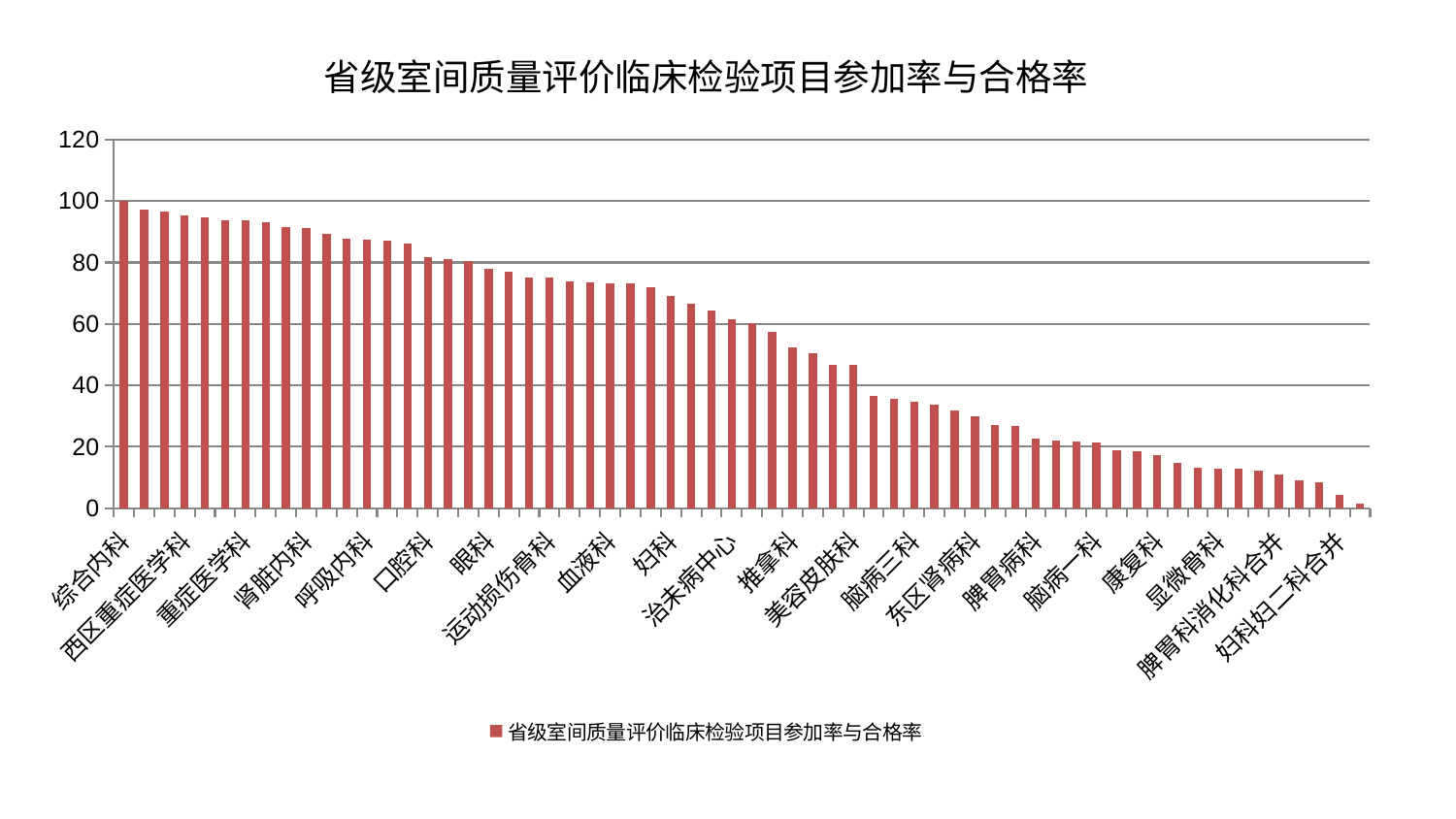

### Chart: 省级室间质量评价临床检验项目参加率与合格率

| Category | 省级室间质量评价临床检验项目参加率与合格率 |
|---|---|
| 综合内科 | 100.0 |
| 心病二科 | 97.34063465197514 |
| 耳鼻喉科 | 96.64640568340499 |
| 西区重症医学科 | 95.42966753285674 |
| 关节骨科 | 94.74502793247048 |
| 周围血管科 | 93.82319561067797 |
| 重症医学科 | 93.77288899835108 |
| 创伤骨科 | 92.98305135529128 |
| 儿科 | 91.68944886908949 |
| 肾脏内科 | 91.32756629665131 |
| 普通外科 | 89.1807331866414 |
| 脑病二科 | 87.89303831925 |
| 呼吸内科 | 87.34259286837145 |
| 脊柱骨科 | 87.01269107202899 |
| 风湿病科 | 86.18246600911901 |
| 口腔科 | 81.61905639178886 |
| 中医经典科 | 80.98230275378387 |
| 身心医学科 | 80.42875410479687 |
| 眼科 | 77.98668499517758 |
| 心血管内科 | 76.99104109580543 |
| 神经外科 | 75.19554216359946 |
| 运动损伤骨科 | 75.02585516102542 |
| 神经内科 | 73.98313330931927 |
| 皮肤科 | 73.58009288550346 |
| 血液科 | 73.25048137477033 |
| 心病三科 | 73.15398091779659 |
| 心病一科 | 71.8145392901534 |
| 妇科 | 69.16416197220279 |
| 内分泌科 | 66.74896405618442 |
| 心病四科 | 64.42830606514372 |
| 治未病中心 | 61.47779834362231 |
| 小儿推拿科 | 60.306895729220585 |
| 中医外治中心 | 57.4744280500306 |
| 推拿科 | 52.46353656529525 |
| 小儿骨科 | 50.51781033637654 |
| 老年医学科 | 46.81296738154319 |
| 美容皮肤科 | 46.61306843873515 |
| 消化内科 | 36.61393157675974 |
| 乳腺甲状腺外科 | 35.771425830985095 |
| 脑病三科 | 34.829986215328645 |
| 针灸科 | 33.70978029458382 |
| 东区重症医学科 | 31.805251576685436 |
| 东区肾病科 | 30.03890293242719 |
| 微创骨科 | 26.940842512013475 |
| 医院 | 26.654827815424433 |
| 脾胃病科 | 22.778862251411613 |
| 产科 | 21.99609765143764 |
| 肝胆外科 | 21.761355725546274 |
| 脑病一科 | 21.507993171791657 |
| 肝病科 | 18.88631786217918 |
| 妇二科 | 18.639196774539645 |
| 康复科 | 17.19822197821701 |
| 肿瘤内科 | 14.779265846787615 |
| 胸外科 | 13.08162022354502 |
| 显微骨科 | 12.975883289610612 |
| 肛肠科 | 12.807709617316743 |
| 男科 | 12.160713730004225 |
| 脾胃科消化科合并 | 10.87071016895744 |
| 肾病科 | 9.196075168914476 |
| 骨科 | 8.342868105055778 |
| 妇科妇二科合并 | 4.501984349101673 |
| 泌尿外科 | 1.621211266808098 |
74